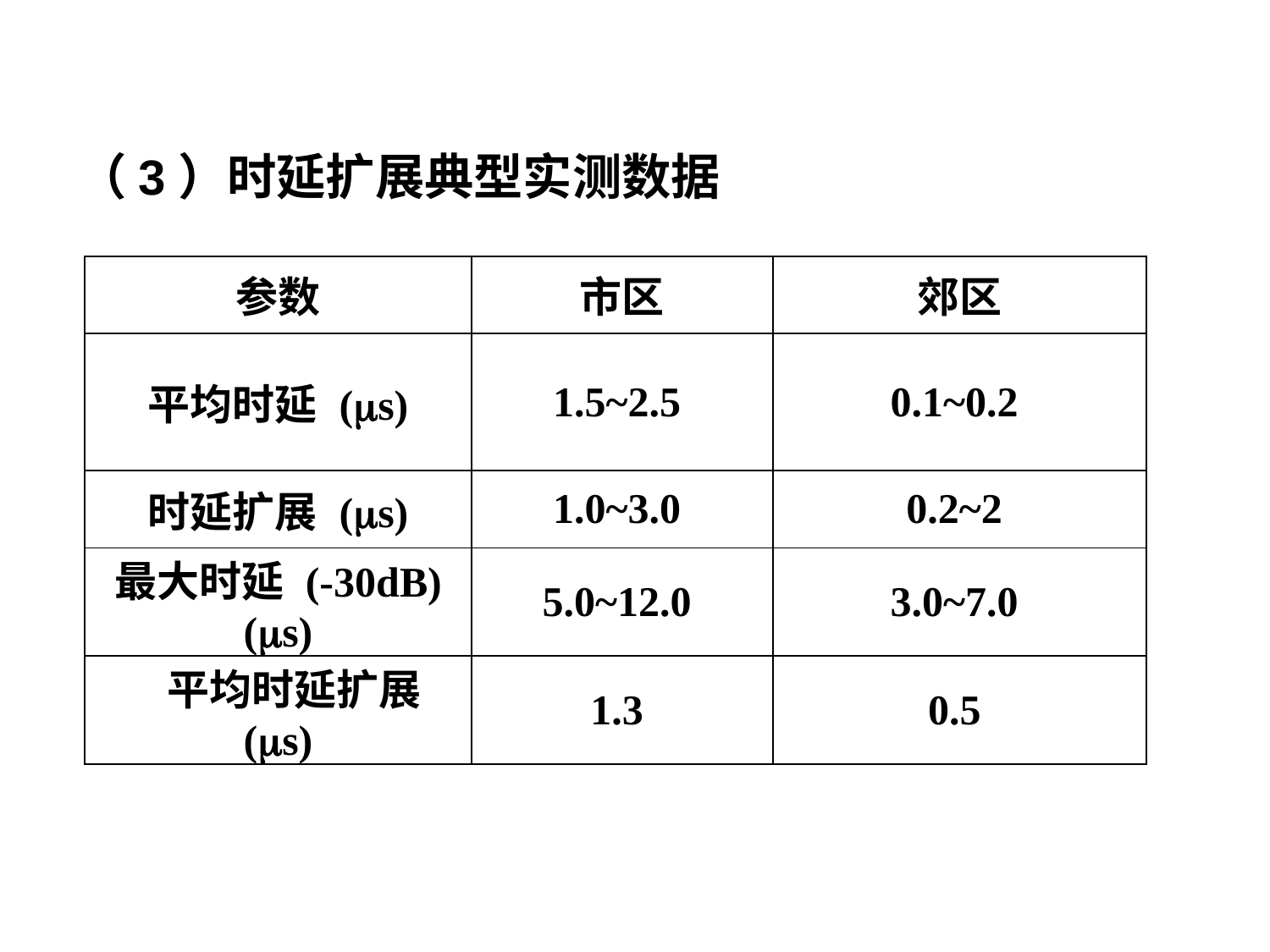

五、时延扩展和相关带宽
# （3）时延扩展典型实测数据
| 参数 | 市区 | 郊区 |
| --- | --- | --- |
| 平均时延 (μs) | 1.5~2.5 | 0.1~0.2 |
| 时延扩展 (μs) | 1.0~3.0 | 0.2~2 |
| 最大时延 (-30dB) (μs) | 5.0~12.0 | 3.0~7.0 |
| 平均时延扩展 (μs) | 1.3 | 0.5 |